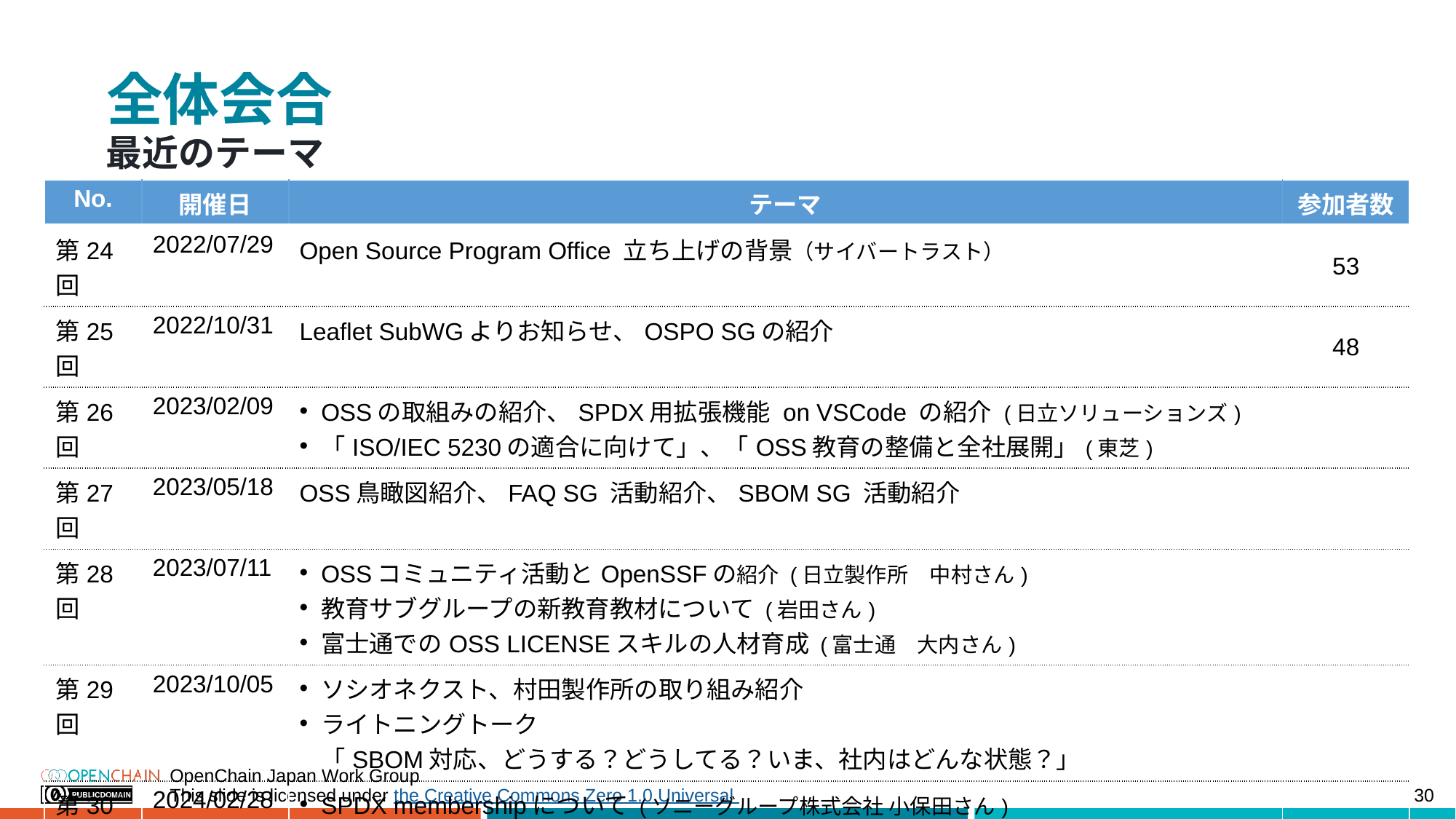

# 全体会合
最近のテーマ
| No. | 開催日 | テーマ | 参加者数 |
| --- | --- | --- | --- |
| 第24回 | 2022/07/29 | Open Source Program Office 立ち上げの背景（サイバートラスト） | 53 |
| 第25回 | 2022/10/31 | Leaflet SubWGよりお知らせ、OSPO SGの紹介 | 48 |
| 第26回 | 2023/02/09 | OSSの取組みの紹介、SPDX用拡張機能 on VSCode の紹介 (日立ソリューションズ) 「ISO/IEC 5230の適合に向けて」、「OSS教育の整備と全社展開」(東芝) |  |
| 第27回 | 2023/05/18 | OSS鳥瞰図紹介、FAQ SG 活動紹介、SBOM SG 活動紹介 |  |
| 第28回 | 2023/07/11 | OSSコミュニティ活動とOpenSSFの紹介 (日立製作所　中村さん) 教育サブグループの新教育教材について (岩田さん) 富士通でのOSS LICENSEスキルの人材育成 (富士通　大内さん) |  |
| 第29回 | 2023/10/05 | ソシオネクスト、村田製作所の取り組み紹介 ライトニングトーク 「SBOM対応、どうする？どうしてる？いま、社内はどんな状態？」 |  |
| 第30回 | 2024/02/28 | SPDX membershipについて (ソニーグループ株式会社 小保田さん) OSSサプライチェーン上流 企業でのオープンソース活動 (サイバートラスト 鈴木さん、池田さん) How We Navigate an Open Source Compliance and Contribution (ソニーセミコンダクタソリューションズ 下村さん、飯田さん) |  |
OpenChain Japan Work Group
30